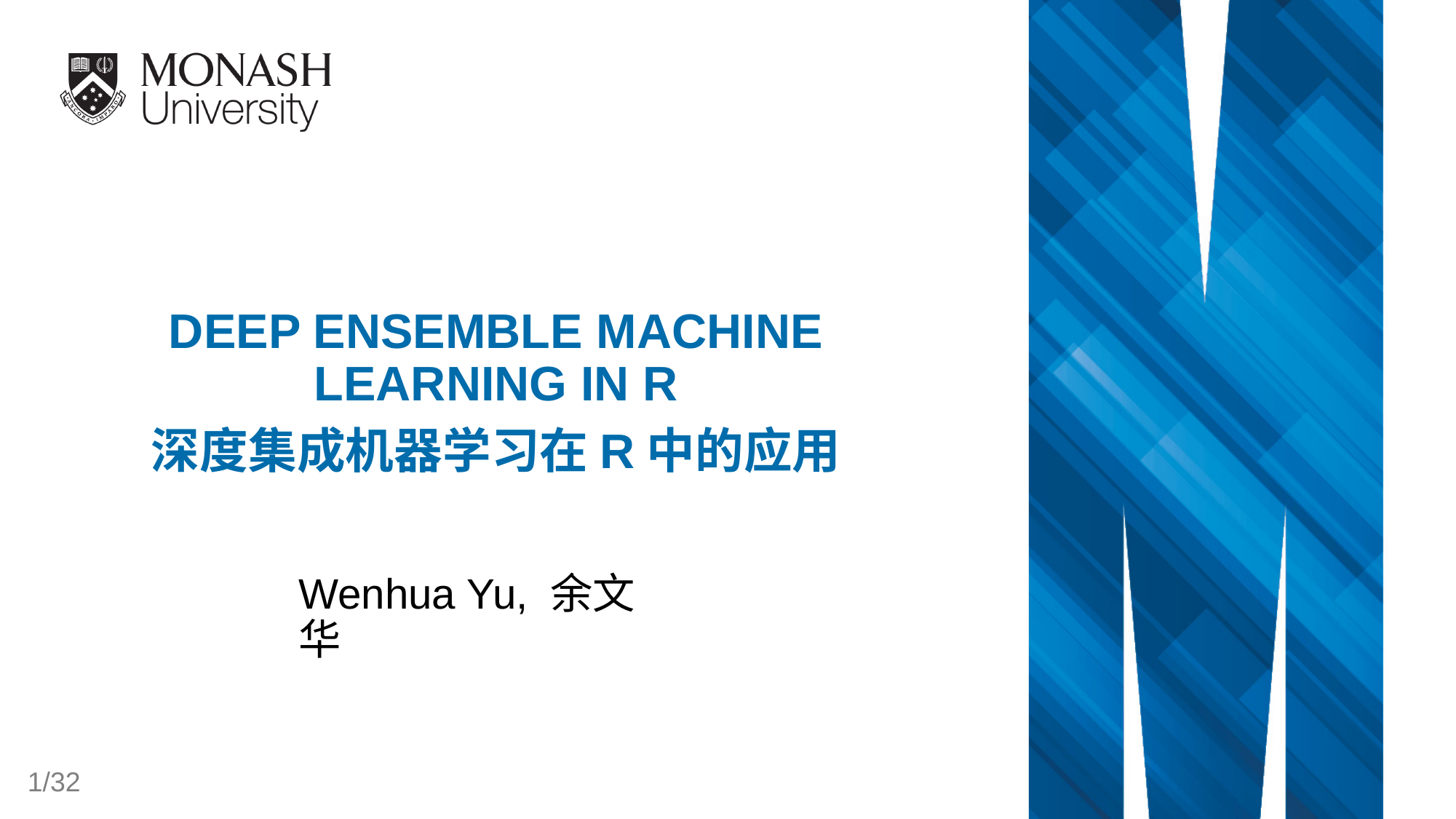

Deep ensemble MACHINE Learning in R
深度集成机器学习在R中的应用
Wenhua Yu, 余文华
1/32